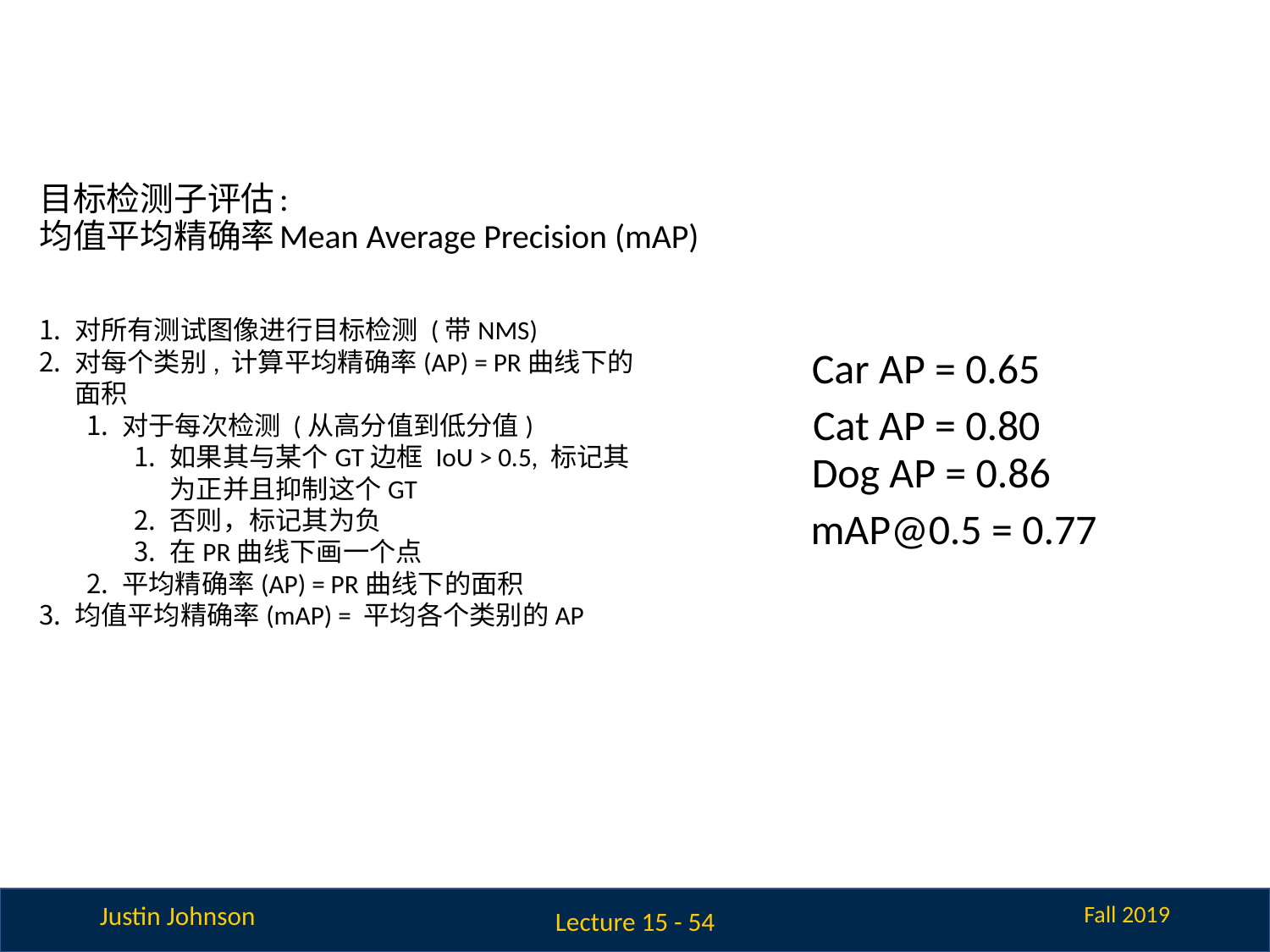

# 目标检测子评估: 均值平均精确率Mean Average Precision (mAP)
对所有测试图像进行目标检测 (带NMS)
对每个类别, 计算平均精确率(AP) = PR曲线下的面积
对于每次检测 (从高分值到低分值)
如果其与某个GT边框 IoU > 0.5, 标记其为正并且抑制这个GT
否则，标记其为负
在PR曲线下画一个点
平均精确率(AP) = PR曲线下的面积
均值平均精确率(mAP) = 平均各个类别的AP
Car AP = 0.65
Cat AP = 0.80
Dog AP = 0.86
mAP@0.5 = 0.77
Lecture 15 - 54